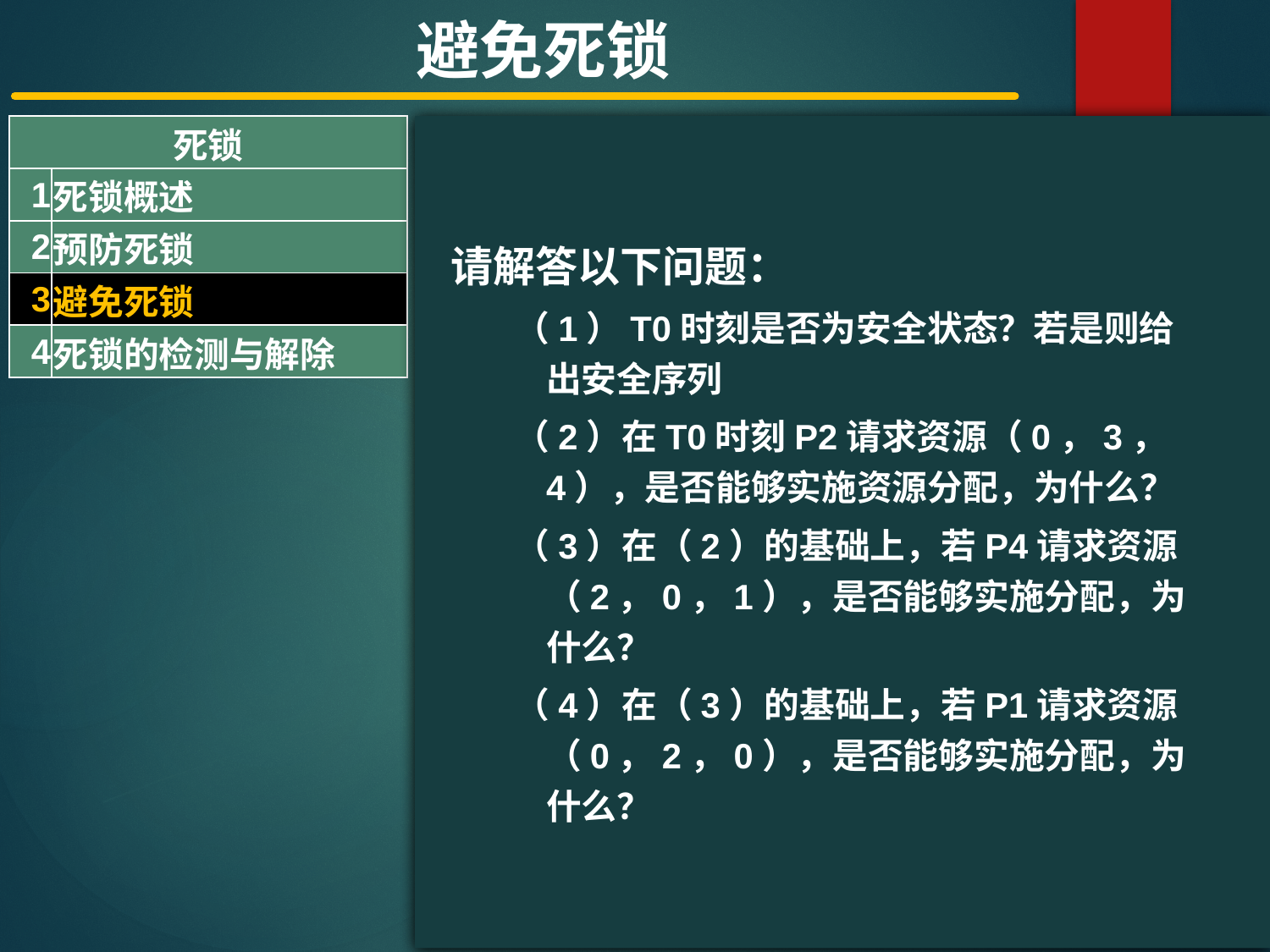

避免死锁
| 死锁 |  |
| --- | --- |
| 1 | 死锁概述 |
| 2 | 预防死锁 |
| 3 | 避免死锁 |
| 4 | 死锁的检测与解除 |
#
请解答以下问题：
（1）T0时刻是否为安全状态？若是则给出安全序列
（2）在T0时刻P2请求资源（0，3，4），是否能够实施资源分配，为什么？
（3）在（2）的基础上，若P4请求资源（2，0，1），是否能够实施分配，为什么？
（4）在（3）的基础上，若P1请求资源（0，2，0），是否能够实施分配，为什么？